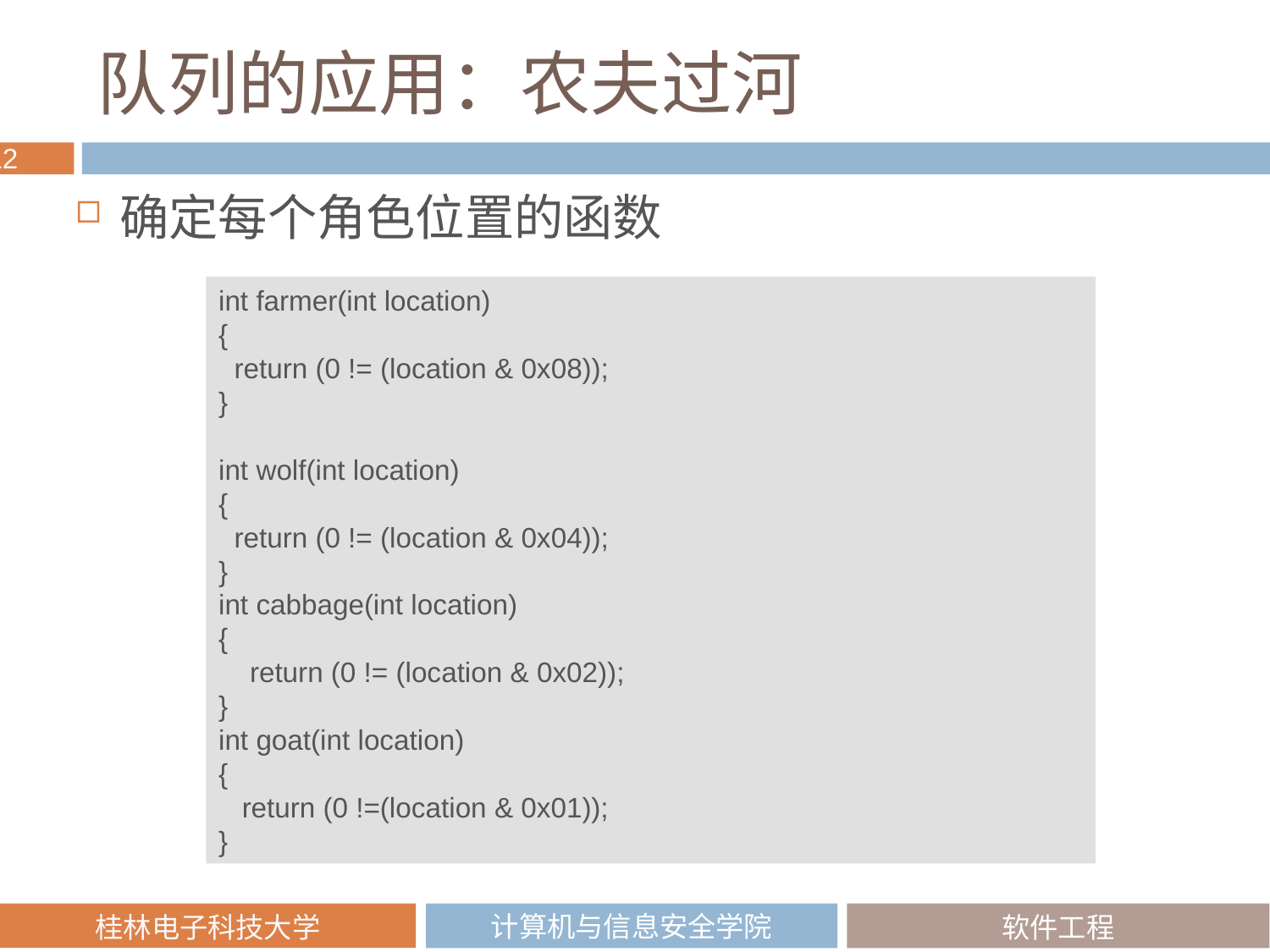

# 队列的应用：农夫过河
确定每个角色位置的函数
int farmer(int location)
{
  return (0 != (location & 0x08));
}

int wolf(int location)
{
  return (0 != (location & 0x04));
}
int cabbage(int location)
{
    return (0 != (location & 0x02));
}
int goat(int location)
{
   return (0 !=(location & 0x01));
}